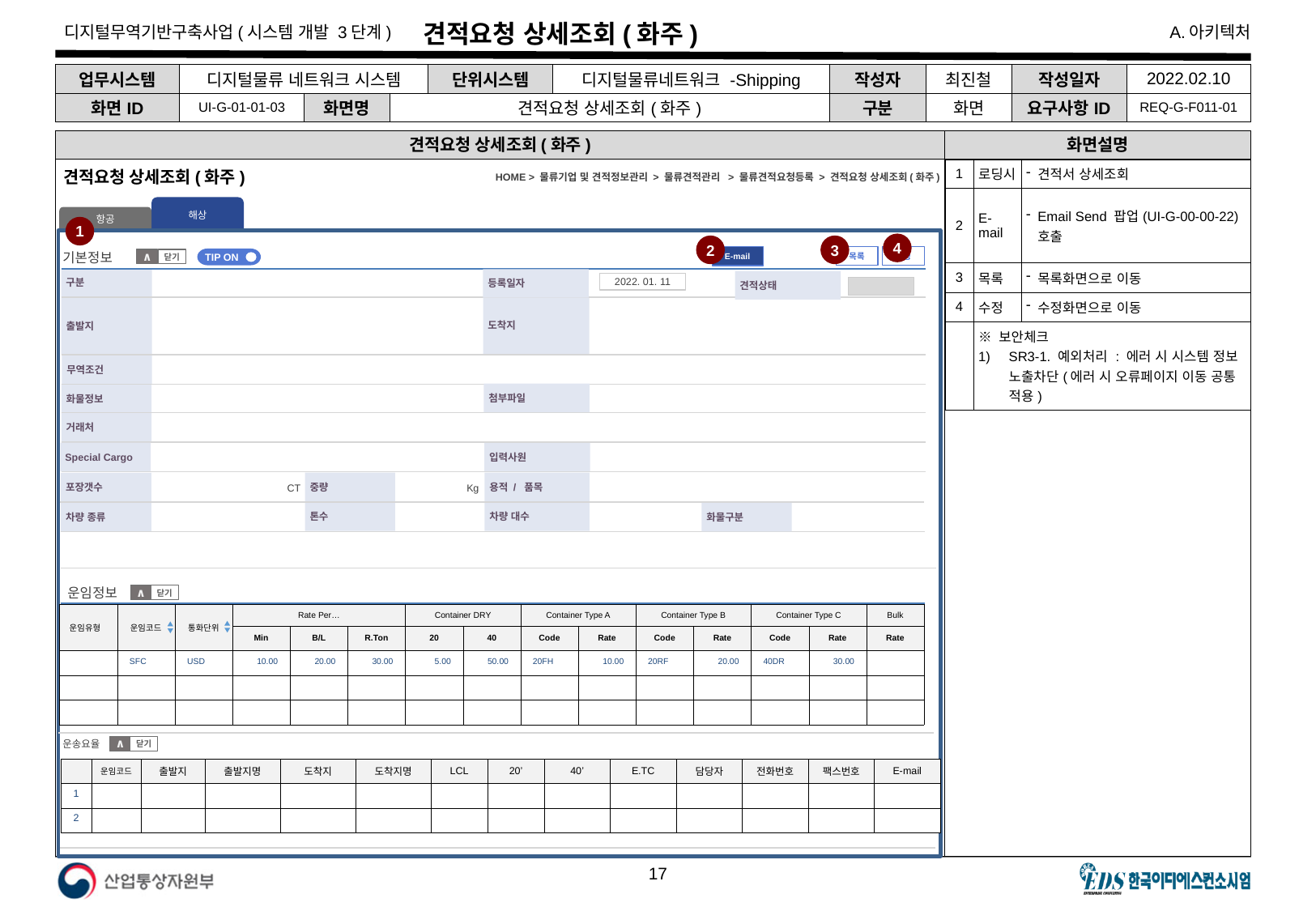

# 견적요청 상세조회(화주)
| 업무시스템 | 디지털물류 네트워크 시스템 |  |  | 단위시스템 | 디지털물류네트워크 -Shipping | 작성자 | 최진철 | 작성일자 | 2022.02.10 |
| --- | --- | --- | --- | --- | --- | --- | --- | --- | --- |
| 화면ID | UI-G-01-01-03 | 화면명 | 견적요청 상세조회(화주) |  |  | 구분 | 화면 | 요구사항ID | REQ-G-F011-01 |
견적요청 상세조회(화주)
화면설명

견적요청 상세조회(화주)
HOME > 물류기업 및 견적정보관리 > 물류견적관리  > 물류견적요청등록 > 견적요청 상세조회(화주)
| 1 | 로딩시 | 견적서 상세조회 |
| --- | --- | --- |
| 2 | E-mail | Email Send 팝업(UI-G-00-00-22) 호출 |
| 3 | 목록 | 목록화면으로 이동 |
| 4 | 수정 | 수정화면으로 이동 |
|  | ※ 보안체크 SR3-1. 예외처리 : 에러 시 시스템 정보 노출차단(에러 시 오류페이지 이동 공통 적용) |  |

해상
항공
1

4
2
3
수정
목록
기본정보
E-mail
TIP ON

닫기
∧
구분
등록일자
견적상태
2022. 01. 11

도착지
출발지
무역조건
첨부파일
화물정보
거래처
Special Cargo
입력사원
중량
용적 /  품목
포장갯수
Kg
CT
톤수
차량 대수
차량 종류
화물구분
운임정보
닫기
∧
| 운임유형 | 운임코드 | 통화단위 | Rate Per… |  |  | Container DRY |  | Container Type A |  | Container Type B |  | Container Type C |  | Bulk |
| --- | --- | --- | --- | --- | --- | --- | --- | --- | --- | --- | --- | --- | --- | --- |
|  |  |  | Min | B/L | R.Ton | 20 | 40 | Code | Rate | Code | Rate | Code | Rate | Rate |
|  | SFC | USD | 10.00 | 20.00 | 30.00 | 5.00 | 50.00 | 20FH | 10.00 | 20RF | 20.00 | 40DR | 30.00 |  |
|  |  |  |  |  |  |  |  |  |  |  |  |  |  |  |
|  |  |  |  |  |  |  |  |  |  |  |  |  |  |  |

운송요율
닫기
∧
|  | 운임코드 | 출발지 | 출발지명 | 도착지 | 도착지명 | LCL | 20’ | 40’ | E.TC | 담당자 | 전화번호 | 팩스번호 | E-mail |
| --- | --- | --- | --- | --- | --- | --- | --- | --- | --- | --- | --- | --- | --- |
| 1 |  |  |  |  |  |  |  |  |  |  |  |  |  |
| 2 |  |  |  |  |  |  |  |  |  |  |  |  |  |